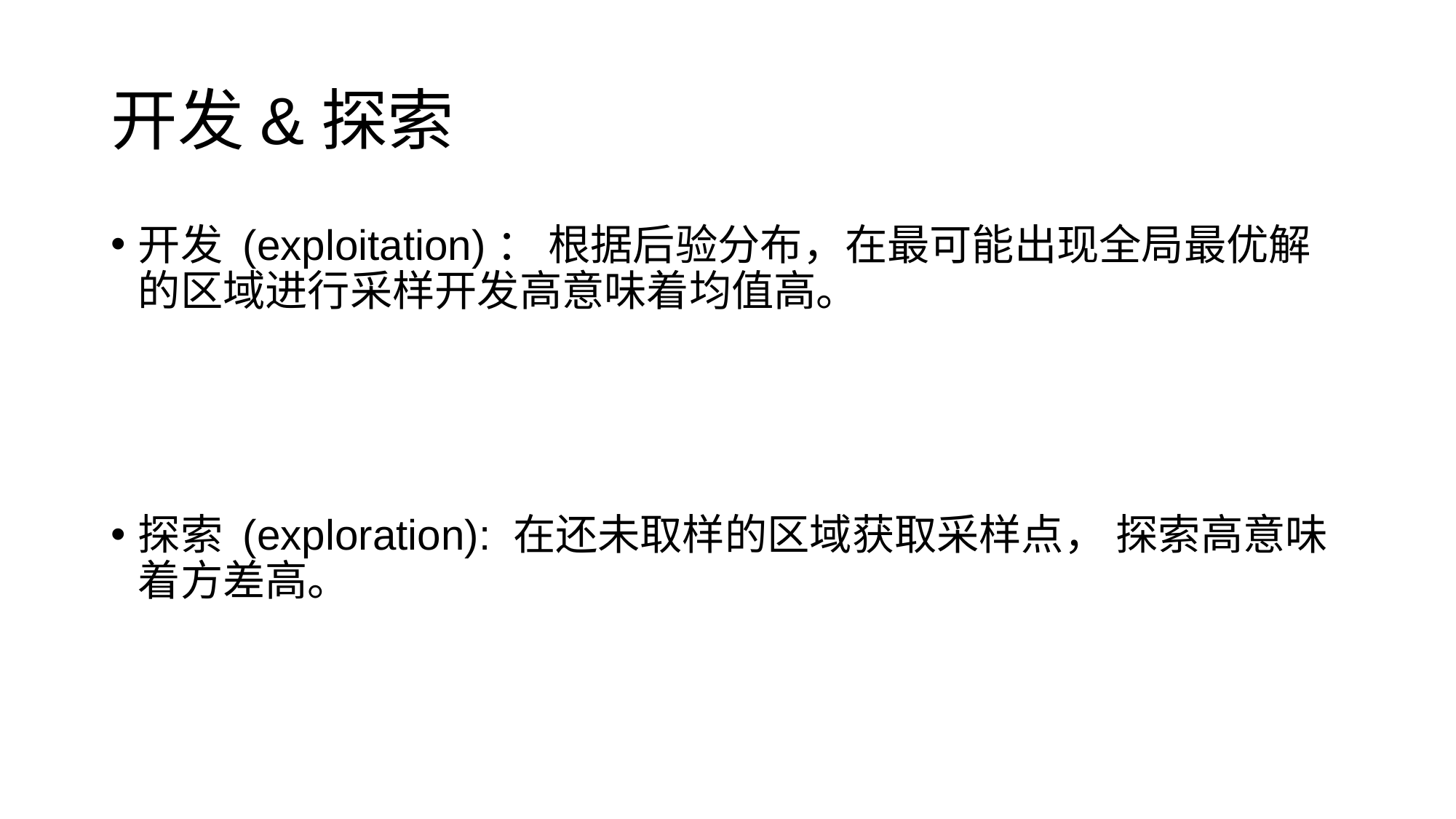

# 开发&探索
开发 (exploitation)： 根据后验分布，在最可能出现全局最优解的区域进行采样开发高意味着均值高。

探索 (exploration): 在还未取样的区域获取采样点， 探索高意味着方差高。